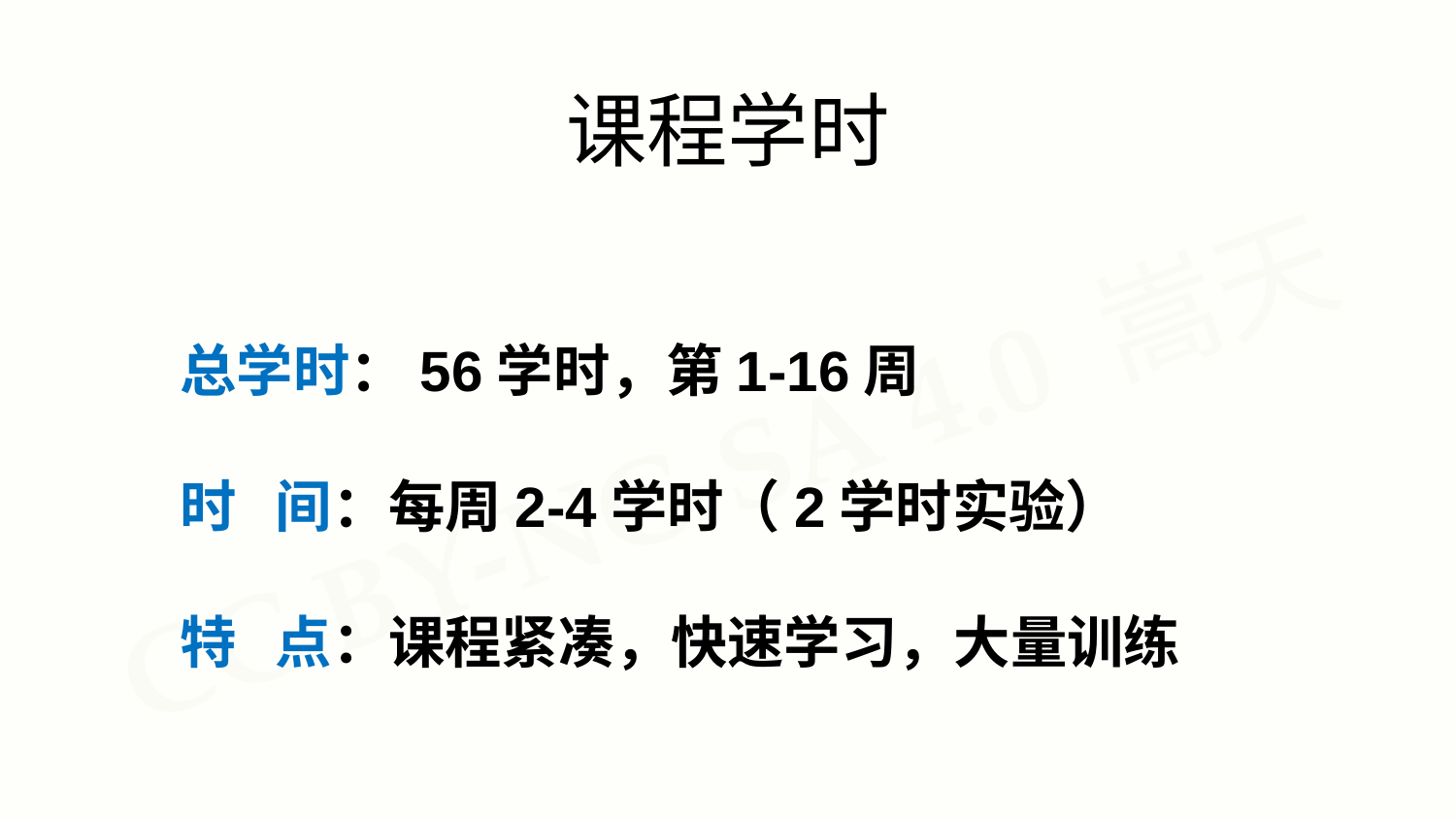

课程学时
总学时：56学时，第1-16周
时   间：每周2-4学时（2学时实验）
特   点：课程紧凑，快速学习，大量训练